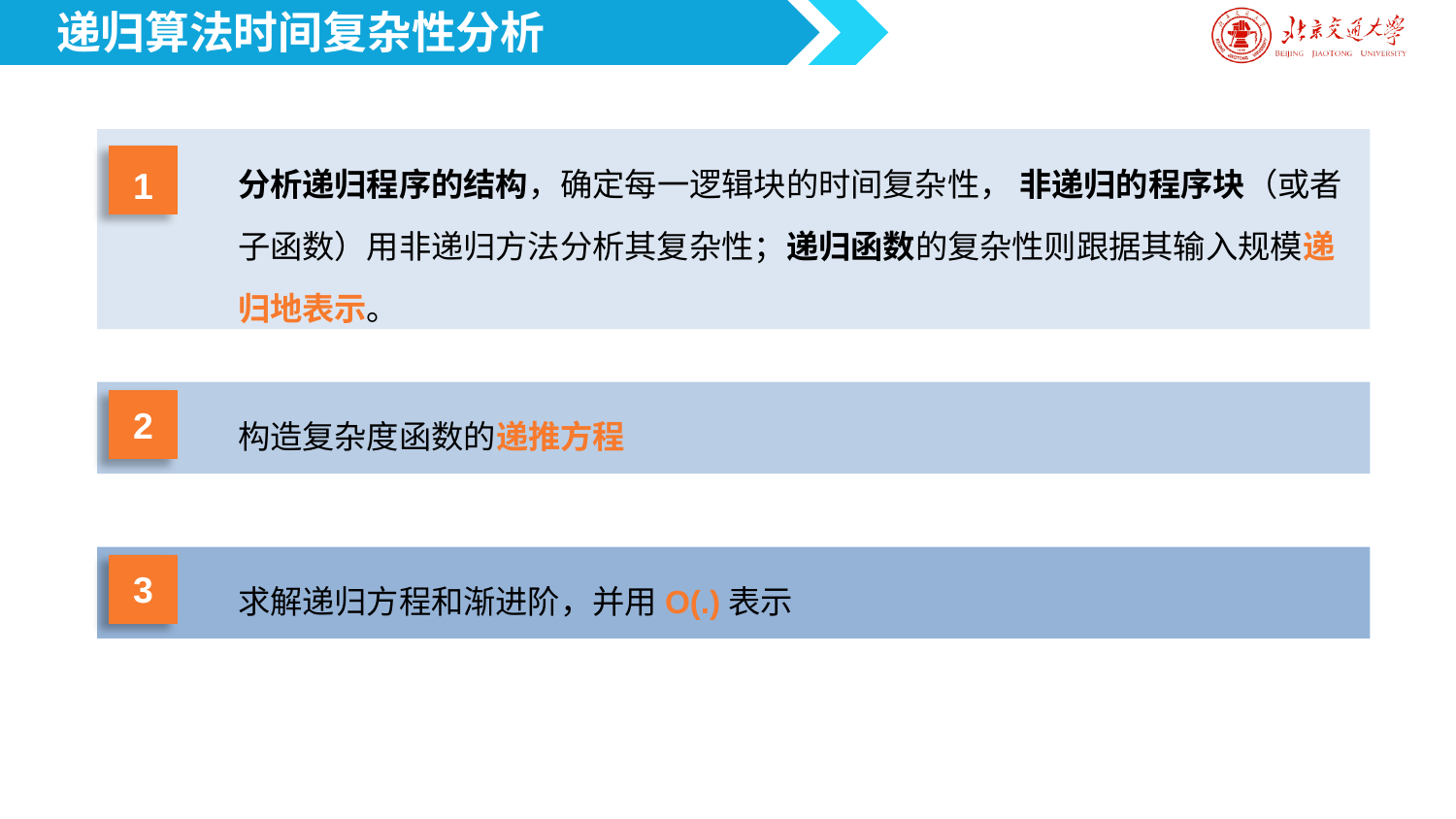

递归算法时间复杂性分析

分析递归程序的结构，确定每一逻辑块的时间复杂性， 非递归的程序块（或者子函数）用非递归方法分析其复杂性；递归函数的复杂性则跟据其输入规模递归地表示。

1

构造复杂度函数的递推方程

2

求解递归方程和渐进阶，并用O(.)表示

3